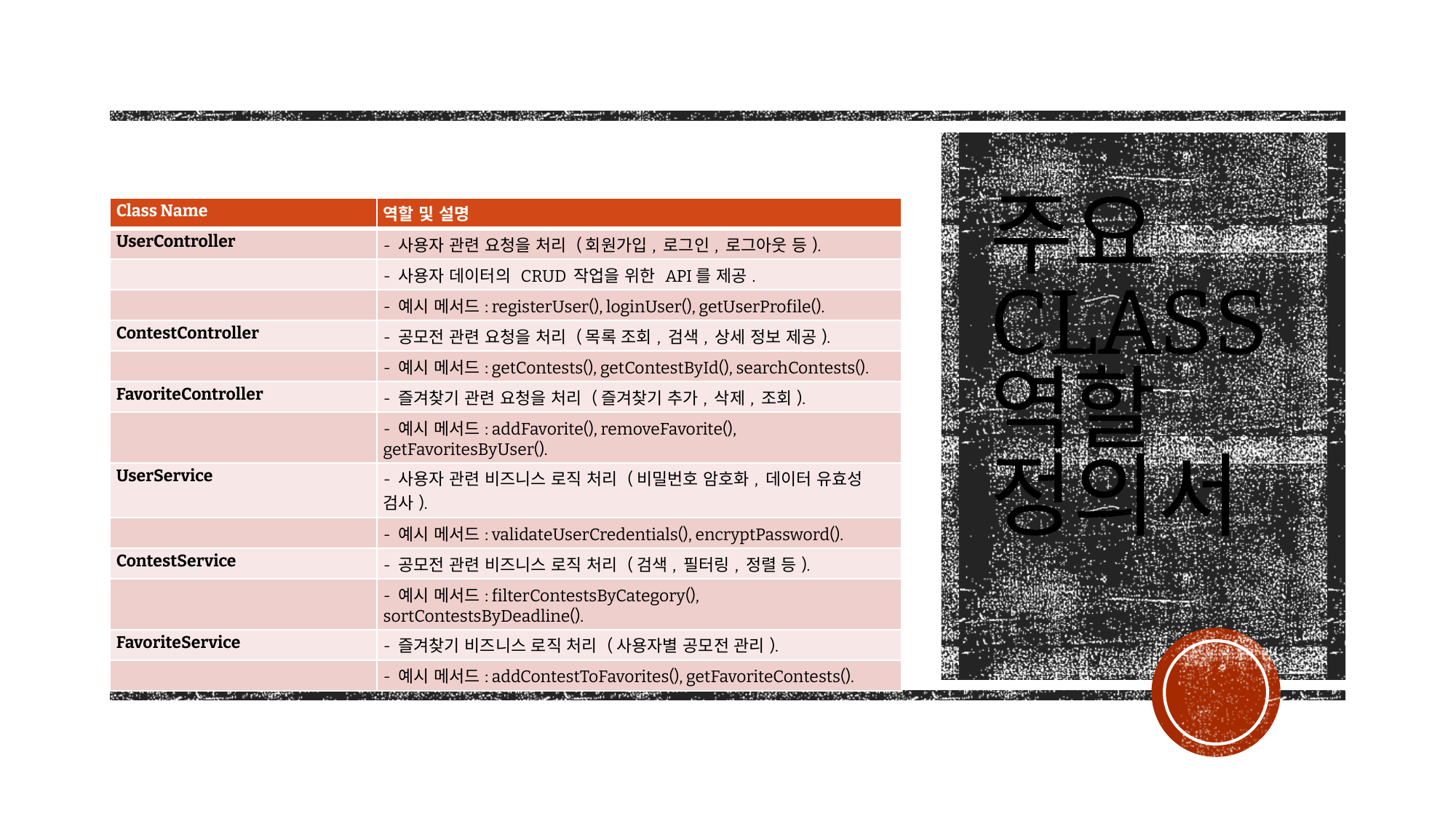

주요 class 역할 정의서

| Class Name | 역할 및 설명 |
| --- | --- |
| UserController | - 사용자 관련 요청을 처리 (회원가입, 로그인, 로그아웃 등). |
|  | - 사용자 데이터의 CRUD 작업을 위한 API를 제공. |
|  | - 예시 메서드: registerUser(), loginUser(), getUserProfile(). |
| ContestController | - 공모전 관련 요청을 처리 (목록 조회, 검색, 상세 정보 제공). |
|  | - 예시 메서드: getContests(), getContestById(), searchContests(). |
| FavoriteController | - 즐겨찾기 관련 요청을 처리 (즐겨찾기 추가, 삭제, 조회). |
|  | - 예시 메서드: addFavorite(), removeFavorite(), getFavoritesByUser(). |
| UserService | - 사용자 관련 비즈니스 로직 처리 (비밀번호 암호화, 데이터 유효성 검사). |
|  | - 예시 메서드: validateUserCredentials(), encryptPassword(). |
| ContestService | - 공모전 관련 비즈니스 로직 처리 (검색, 필터링, 정렬 등). |
|  | - 예시 메서드: filterContestsByCategory(), sortContestsByDeadline(). |
| FavoriteService | - 즐겨찾기 비즈니스 로직 처리 (사용자별 공모전 관리). |
|  | - 예시 메서드: addContestToFavorites(), getFavoriteContests(). |